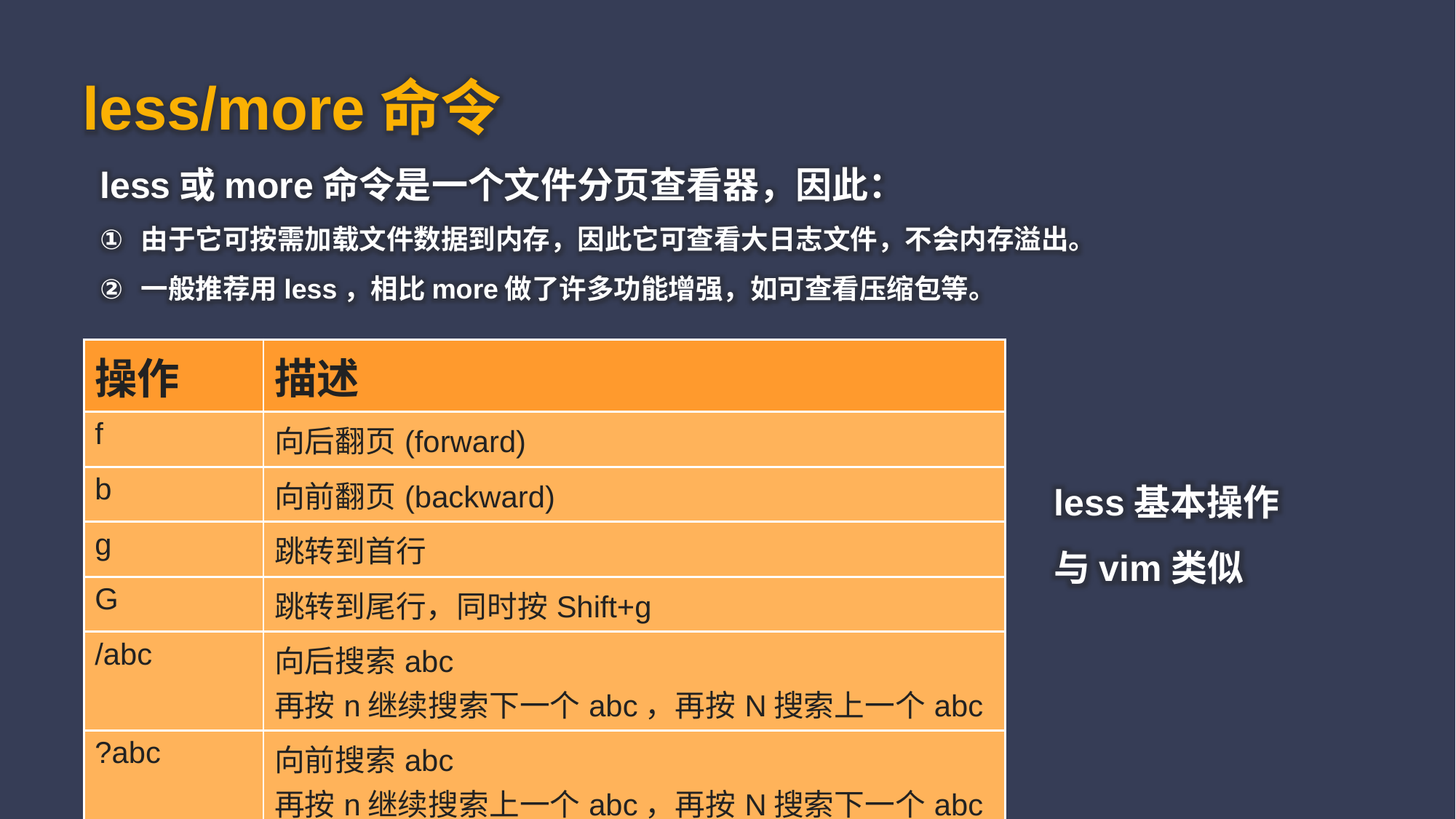

less/more命令
less或more命令是一个文件分页查看器，因此：
由于它可按需加载文件数据到内存，因此它可查看大日志文件，不会内存溢出。
一般推荐用less，相比more做了许多功能增强，如可查看压缩包等。
| 操作 | 描述 |
| --- | --- |
| f | 向后翻页(forward) |
| b | 向前翻页(backward) |
| g | 跳转到首行 |
| G | 跳转到尾行，同时按Shift+g |
| /abc | 向后搜索abc 再按n继续搜索下一个abc，再按N搜索上一个abc |
| ?abc | 向前搜索abc 再按n继续搜索上一个abc，再按N搜索下一个abc |
less基本操作与vim类似